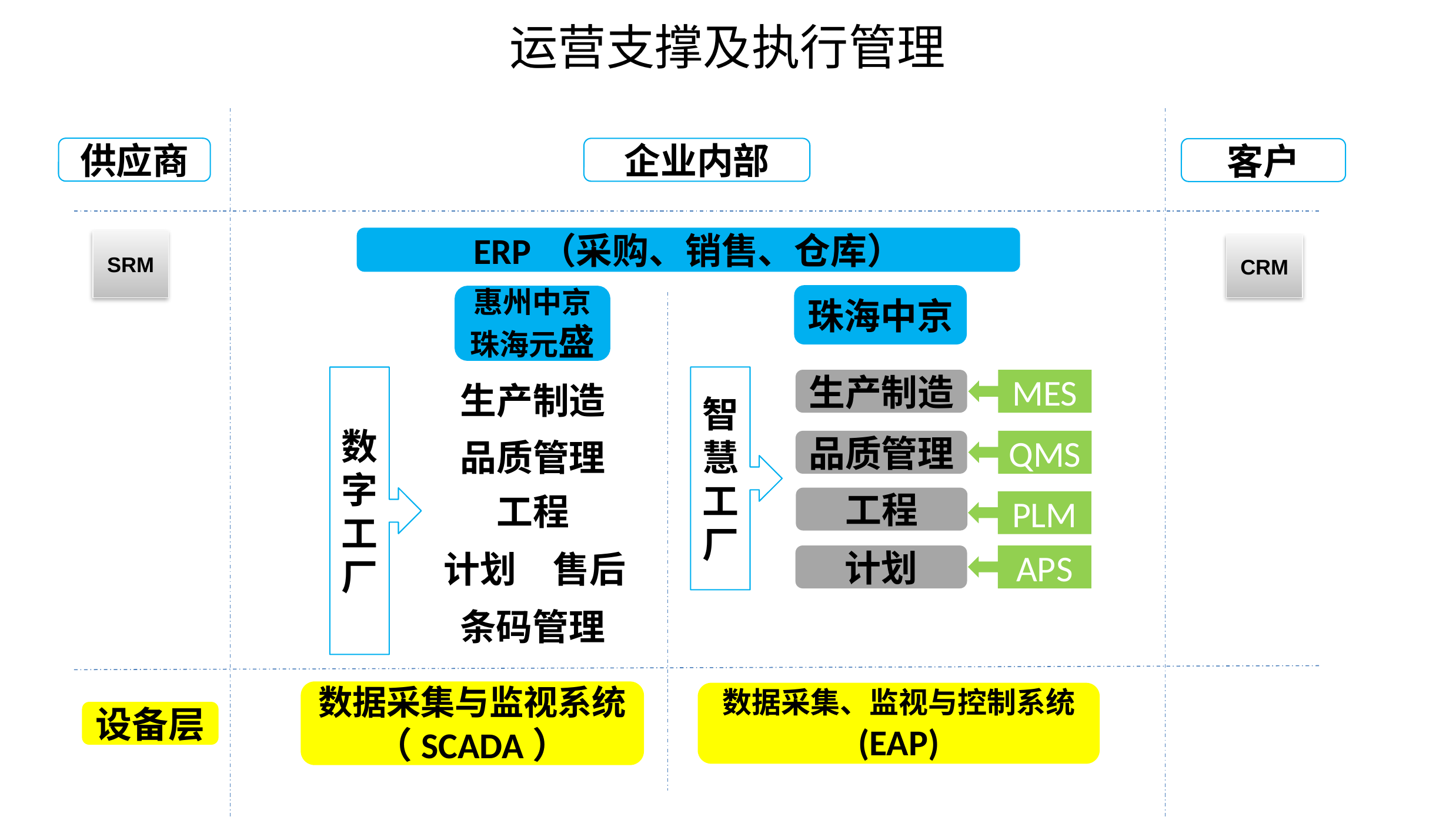

# 运营支撑及执行管理
供应商
企业内部
客户
ERP（采购、销售、仓库）
SRM
CRM
珠海中京
惠州中京
珠海元盛
智慧工厂
数字工厂
生产制造
MES
生产制造
品质管理
QMS
品质管理
工程
工程
PLM
计划
APS
计划
售后
条码管理
数据采集与监视系统
（SCADA）
数据采集、监视与控制系统
(EAP)
设备层